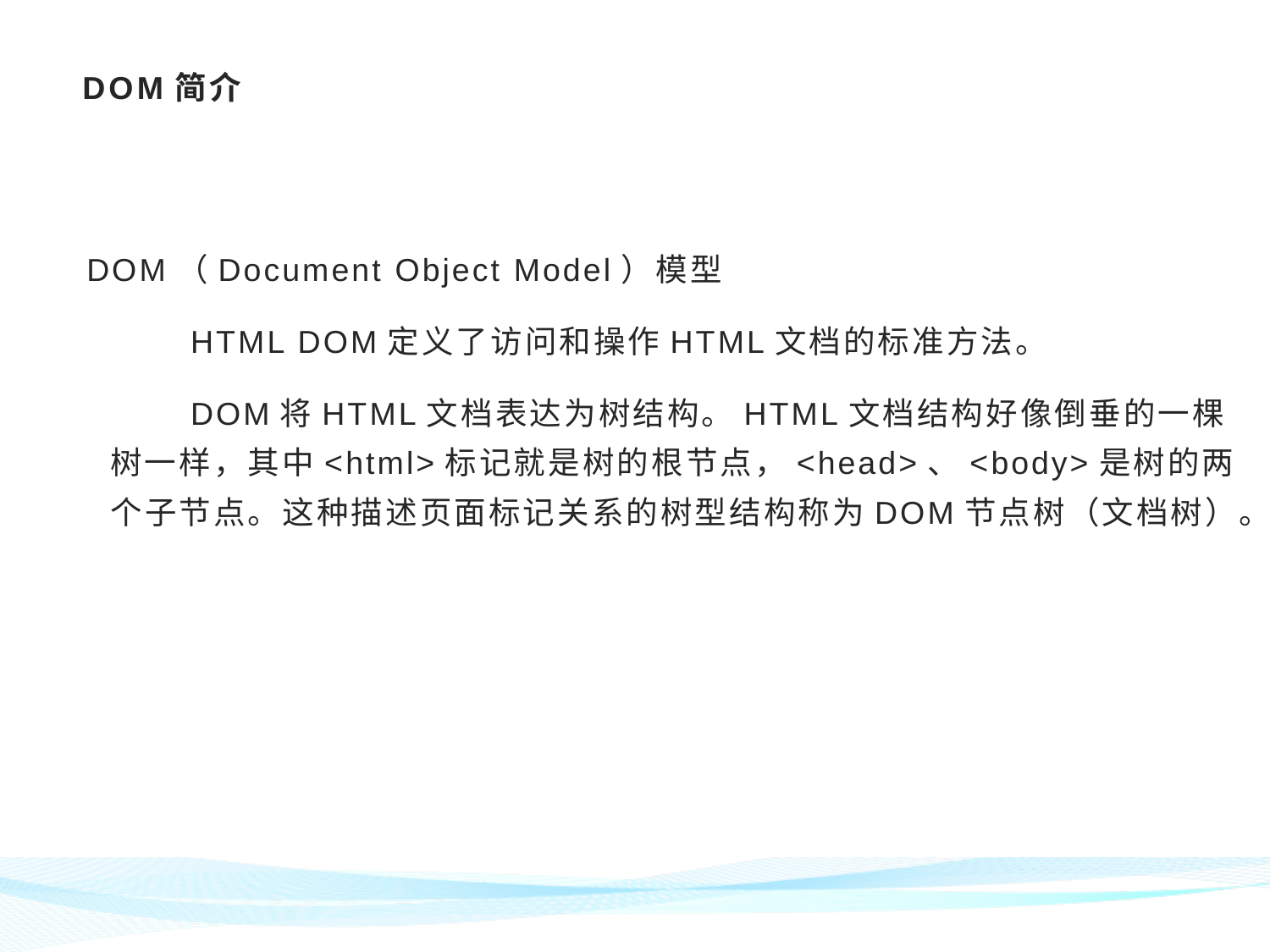

# DOM简介
DOM（Document Object Model）模型
         HTML DOM定义了访问和操作HTML文档的标准方法。
         DOM将HTML文档表达为树结构。HTML文档结构好像倒垂的一棵树一样，其中<html>标记就是树的根节点，<head>、<body>是树的两个子节点。这种描述页面标记关系的树型结构称为DOM节点树（文档树）。